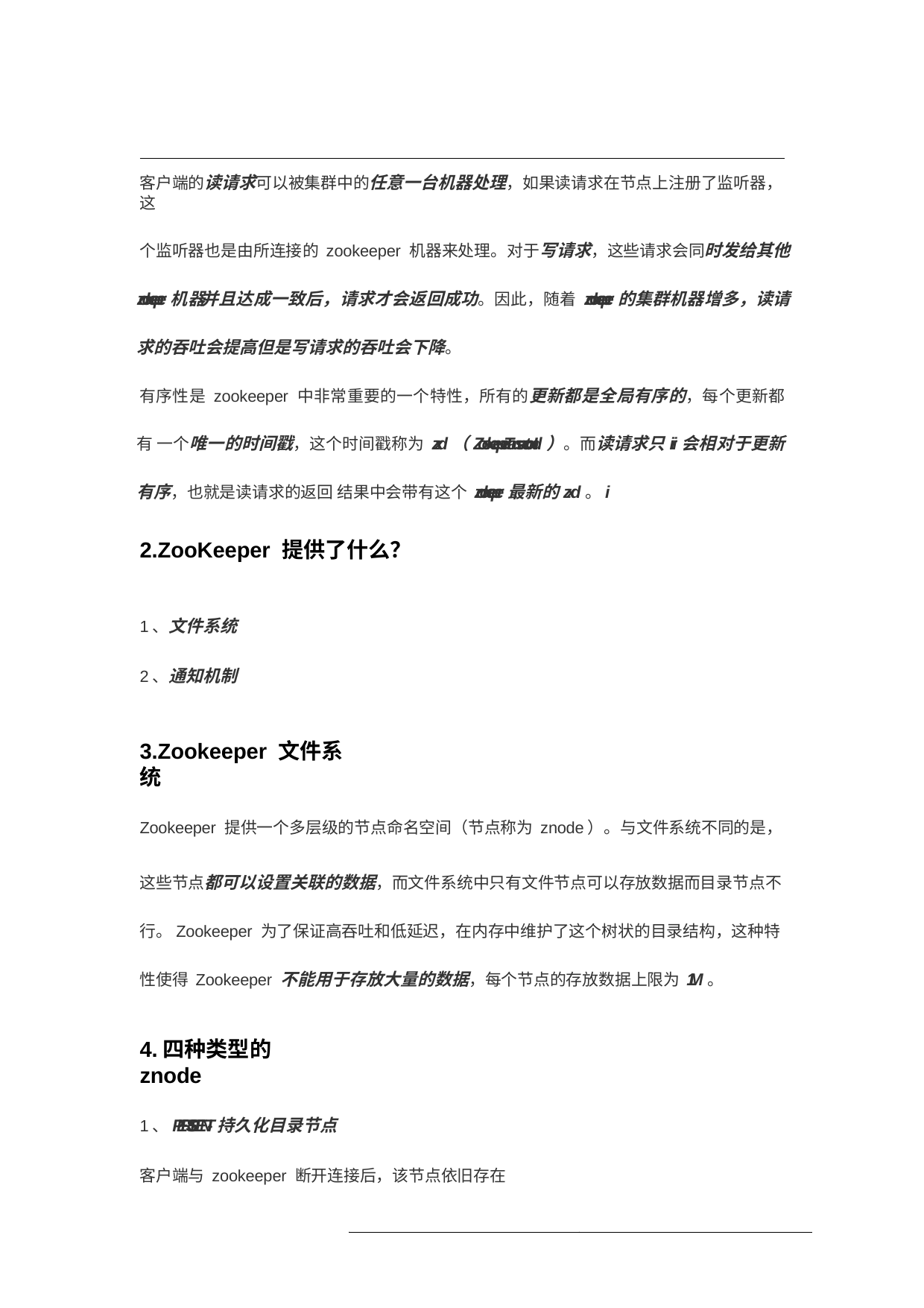

客户端的读请求可以被集群中的任意一台机器处理，如果读请求在节点上注册了监听器，这
个监听器也是由所连接的 zookeeper 机器来处理。对于写请求，这些请求会同时发给其他 zookeeper机器 并且达成一致后，请求才会返回成功。因此，随着 zookeeper的集群机器增多，读请求的吞吐会提高但是写请求的吞吐会下降。
有序性是 zookeeper 中非常重要的一个特性，所有的更新都是全局有序的，每个更新都有 一个唯一的时间戳，这个时间戳称为 zxd（ZookeeperTansactonId）。而读请求只iri会相对于更新有序，也就是读请求的返回 结果中会带有这个 zookeeper最新的zxd。i
2.ZooKeeper 提供了什么？
1、文件系统

2、通知机制
3.Zookeeper 文件系统
Zookeeper 提供一个多层级的节点命名空间（节点称为 znode）。与文件系统不同的是，
这些节点都可以设置关联的数据，而文件系统中只有文件节点可以存放数据而目录节点不 行。Zookeeper 为了保证高吞吐和低延迟，在内存中维护了这个树状的目录结构，这种特 性使得 Zookeeper 不能用于存放大量的数据，每个节点的存放数据上限为1M。
4.四种类型的 znode
1、PERSISTENT-持久化目录节点

客户端与 zookeeper 断开连接后，该节点依旧存在